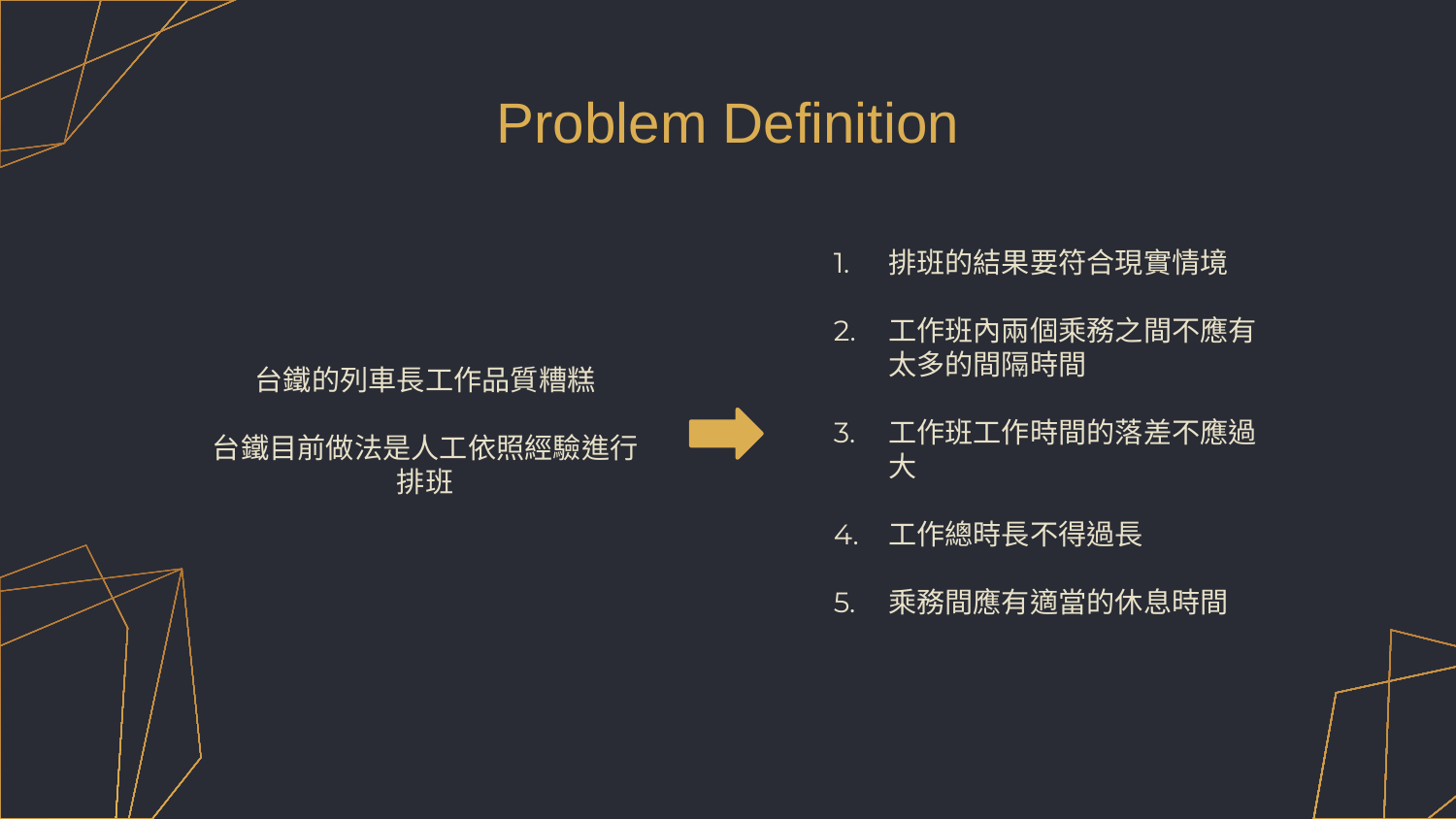

# Problem Definition
台鐵的列車長工作品質糟糕

台鐵目前做法是人工依照經驗進行排班
排班的結果要符合現實情境

工作班內兩個乘務之間不應有太多的間隔時間

工作班工作時間的落差不應過大

工作總時長不得過長

乘務間應有適當的休息時間